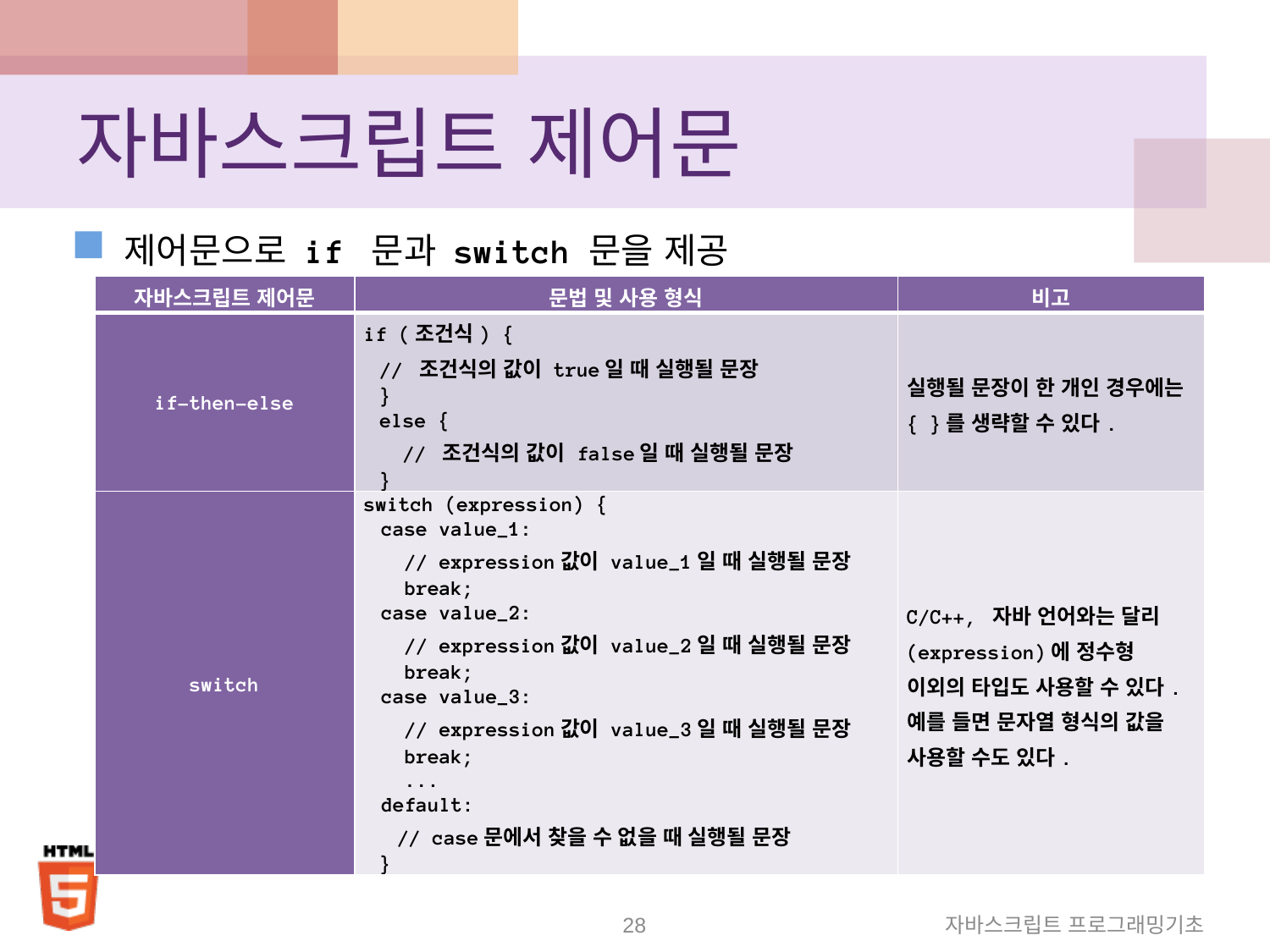

# 자바스크립트 제어문
제어문으로 if 문과 switch 문을 제공
| 자바스크립트 제어문 | 문법 및 사용 형식 | 비고 |
| --- | --- | --- |
| if-then-else | if (조건식) { // 조건식의 값이 true일 때 실행될 문장 } else { // 조건식의 값이 false일 때 실행될 문장 } | 실행될 문장이 한 개인 경우에는 { }를 생략할 수 있다. |
| switch | switch (expression) { case value\_1: // expression값이 value\_1일 때 실행될 문장 break; case value\_2: // expression값이 value\_2일 때 실행될 문장 break; case value\_3: // expression값이 value\_3일 때 실행될 문장 break; ... default: // case문에서 찾을 수 없을 때 실행될 문장 } | C/C++, 자바 언어와는 달리 (expression)에 정수형 이외의 타입도 사용할 수 있다. 예를 들면 문자열 형식의 값을 사용할 수도 있다. |
28
자바스크립트 프로그래밍기초